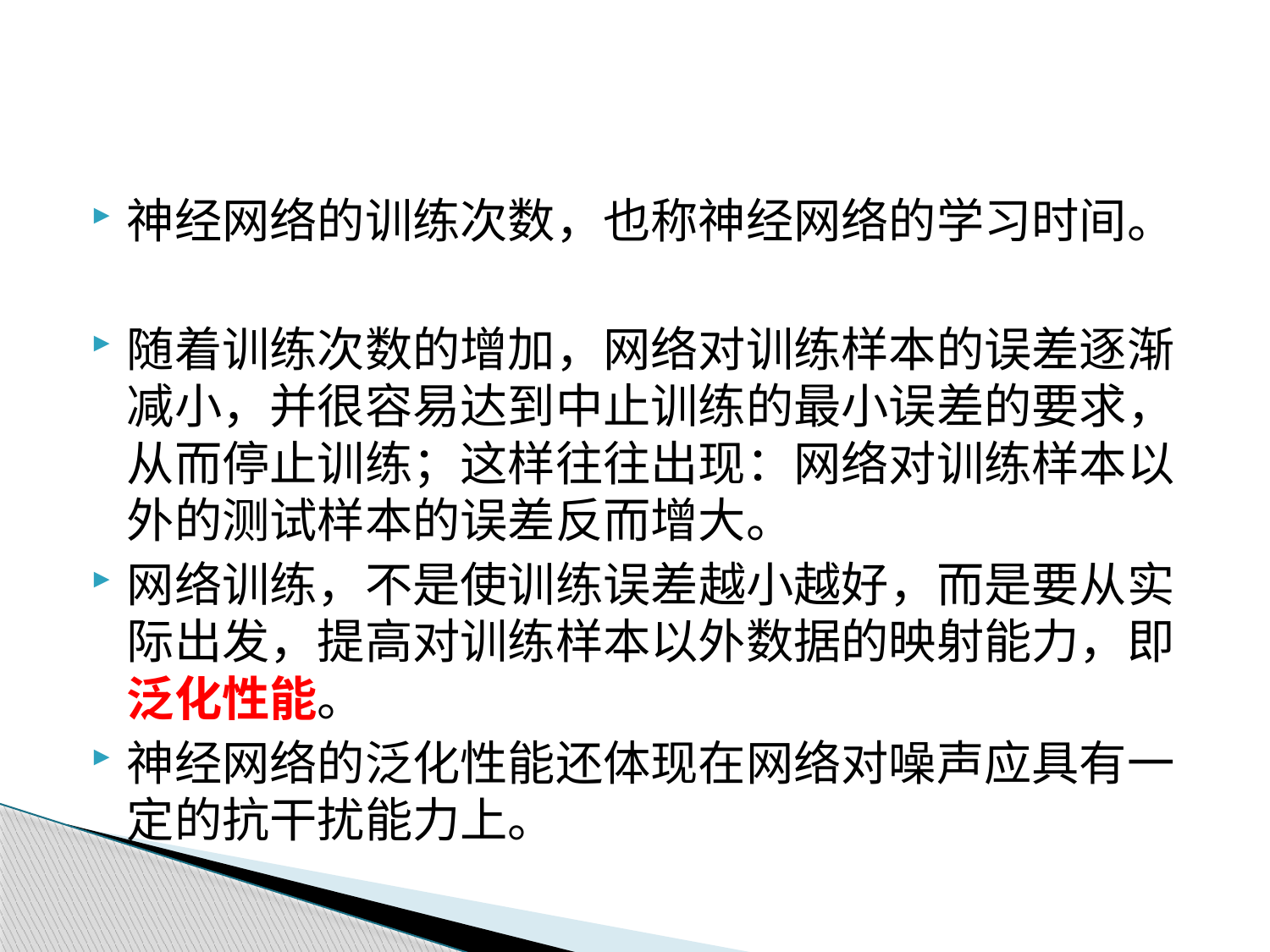

#
神经网络的训练次数，也称神经网络的学习时间。

随着训练次数的增加，网络对训练样本的误差逐渐减小，并很容易达到中止训练的最小误差的要求，从而停止训练；这样往往出现：网络对训练样本以外的测试样本的误差反而增大。
网络训练，不是使训练误差越小越好，而是要从实际出发，提高对训练样本以外数据的映射能力，即泛化性能。
神经网络的泛化性能还体现在网络对噪声应具有一定的抗干扰能力上。